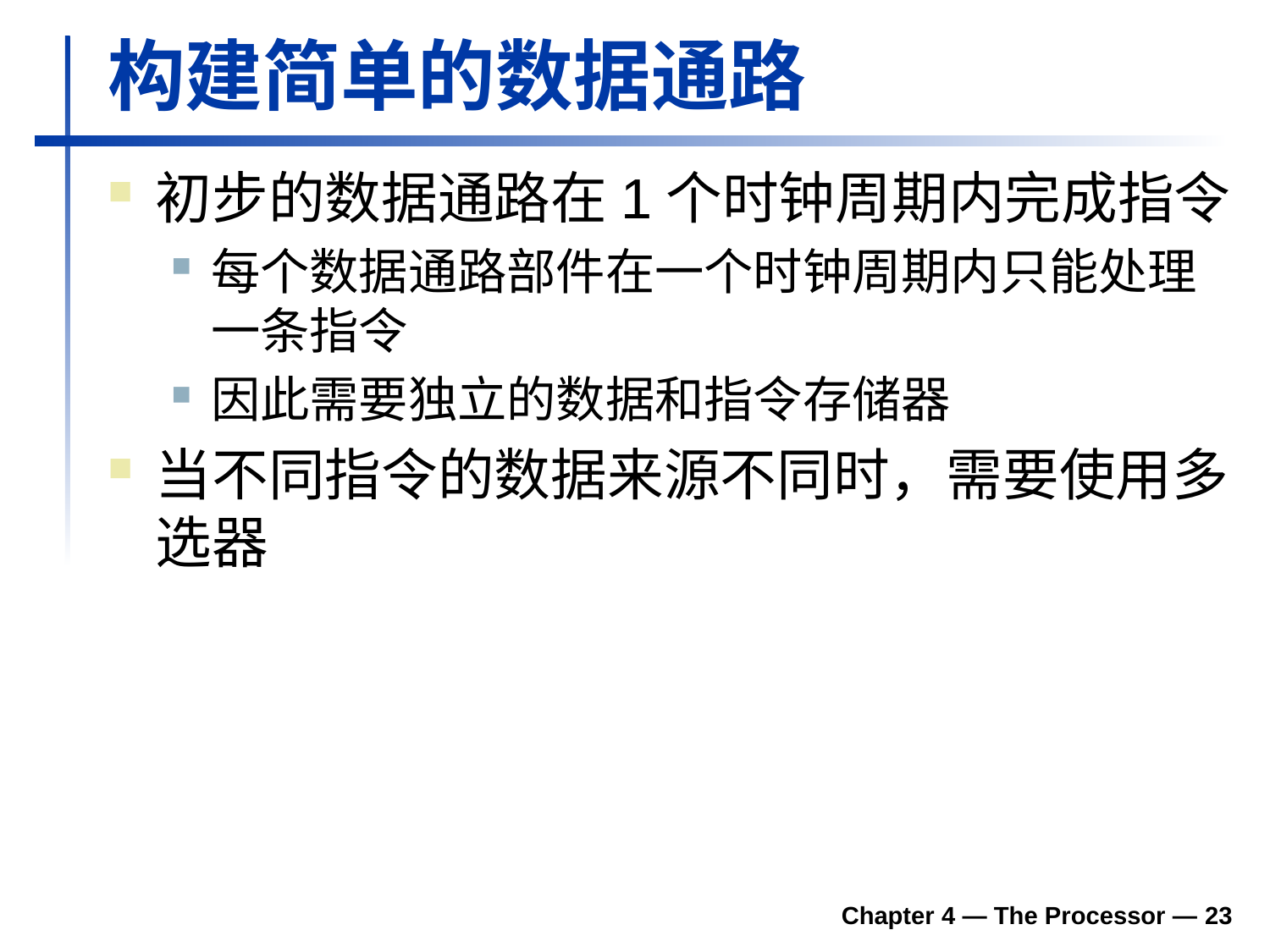

# 构建简单的数据通路
初步的数据通路在1个时钟周期内完成指令
每个数据通路部件在一个时钟周期内只能处理一条指令
因此需要独立的数据和指令存储器
当不同指令的数据来源不同时，需要使用多选器
Chapter 4 — The Processor — 23